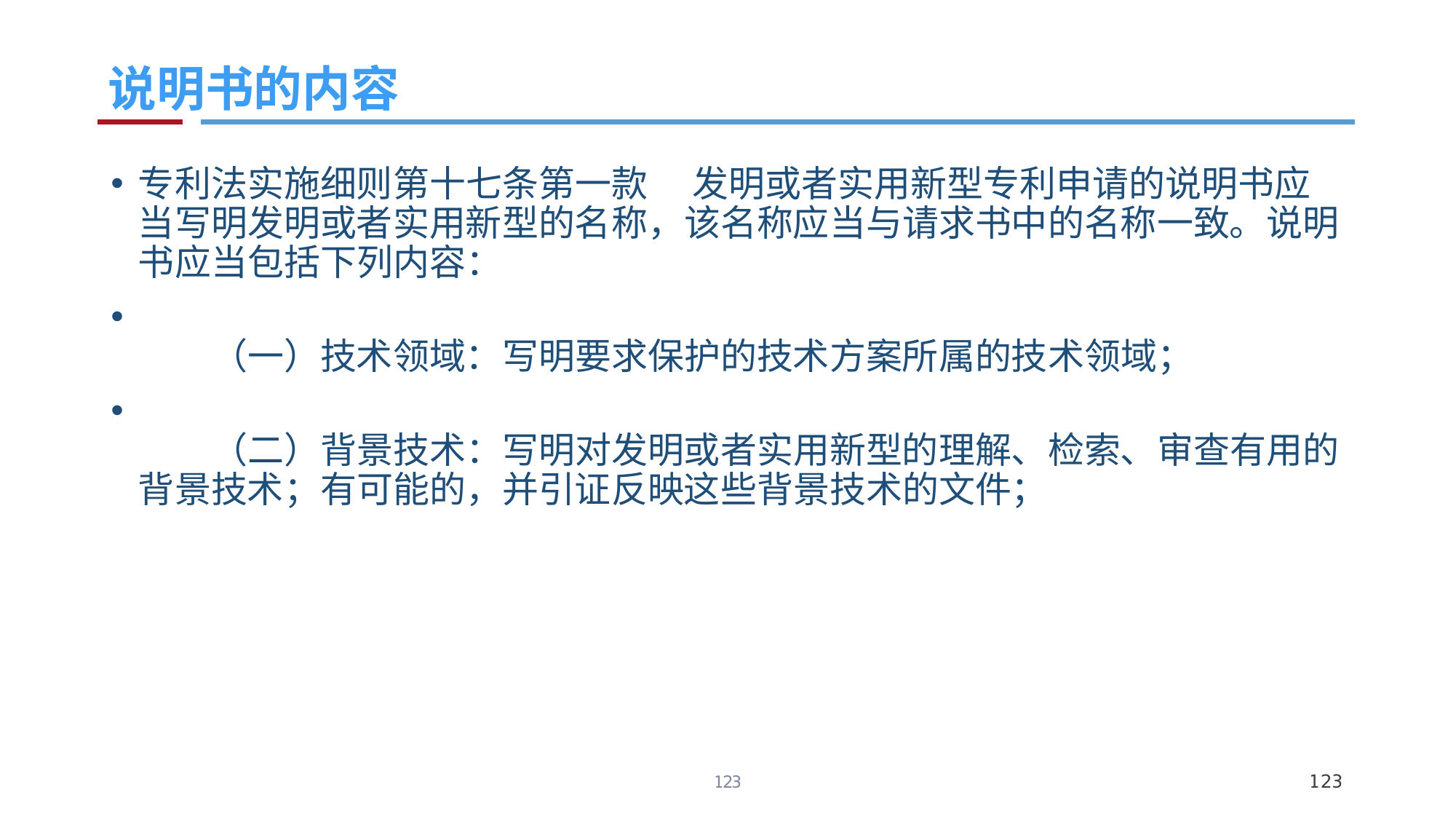

# 说明书的内容
专利法实施细则第十七条第一款 　发明或者实用新型专利申请的说明书应当写明发明或者实用新型的名称，该名称应当与请求书中的名称一致。说明书应当包括下列内容：
　　（一）技术领域：写明要求保护的技术方案所属的技术领域；
　　（二）背景技术：写明对发明或者实用新型的理解、检索、审查有用的背景技术；有可能的，并引证反映这些背景技术的文件；
123
123